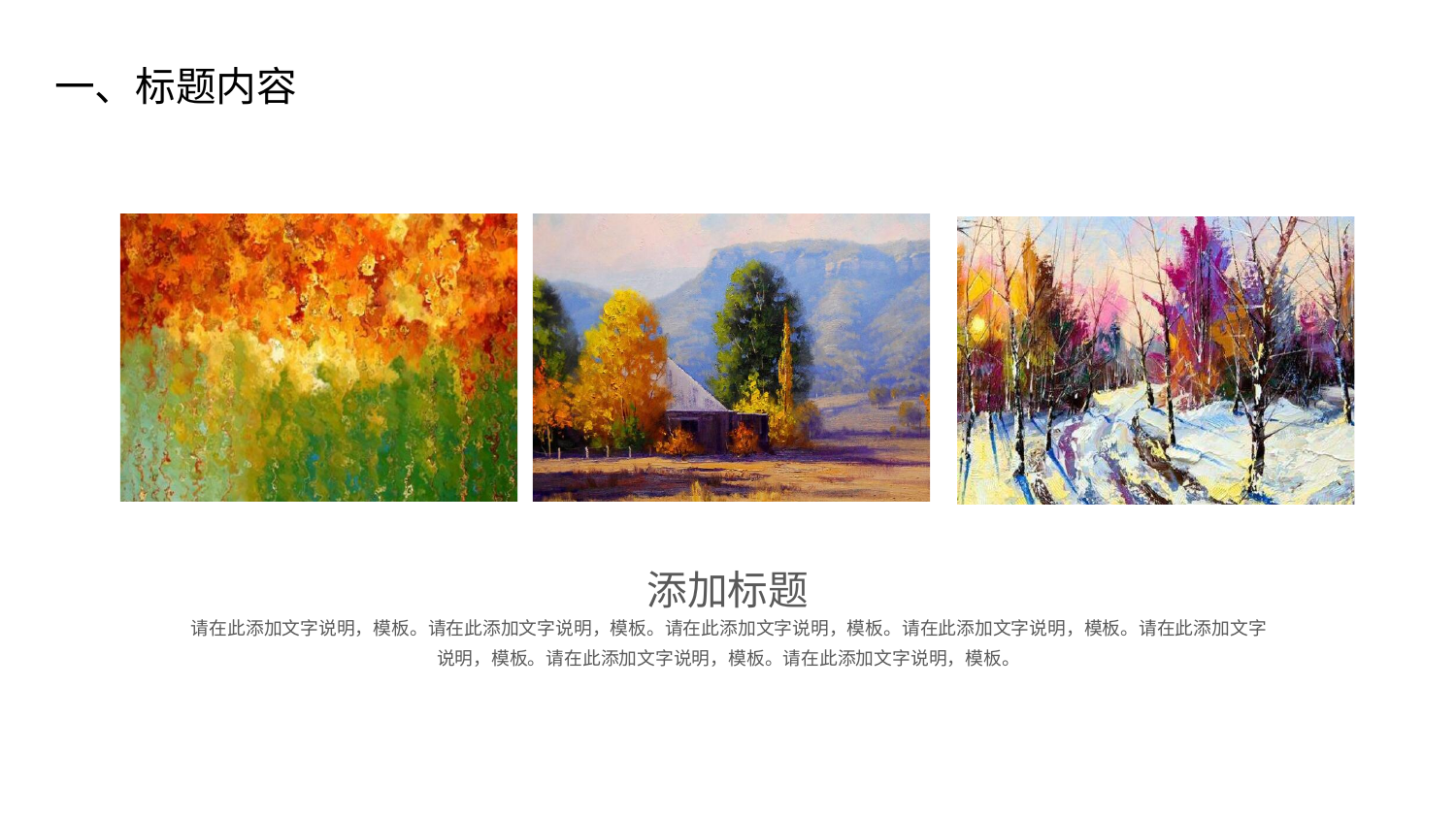

一、标题内容

添加标题
请在此添加文字说明，模板。请在此添加文字说明，模板。请在此添加文字说明，模板。请在此添加文字说明，模板。请在此添加文字说明，模板。请在此添加文字说明，模板。请在此添加文字说明，模板。